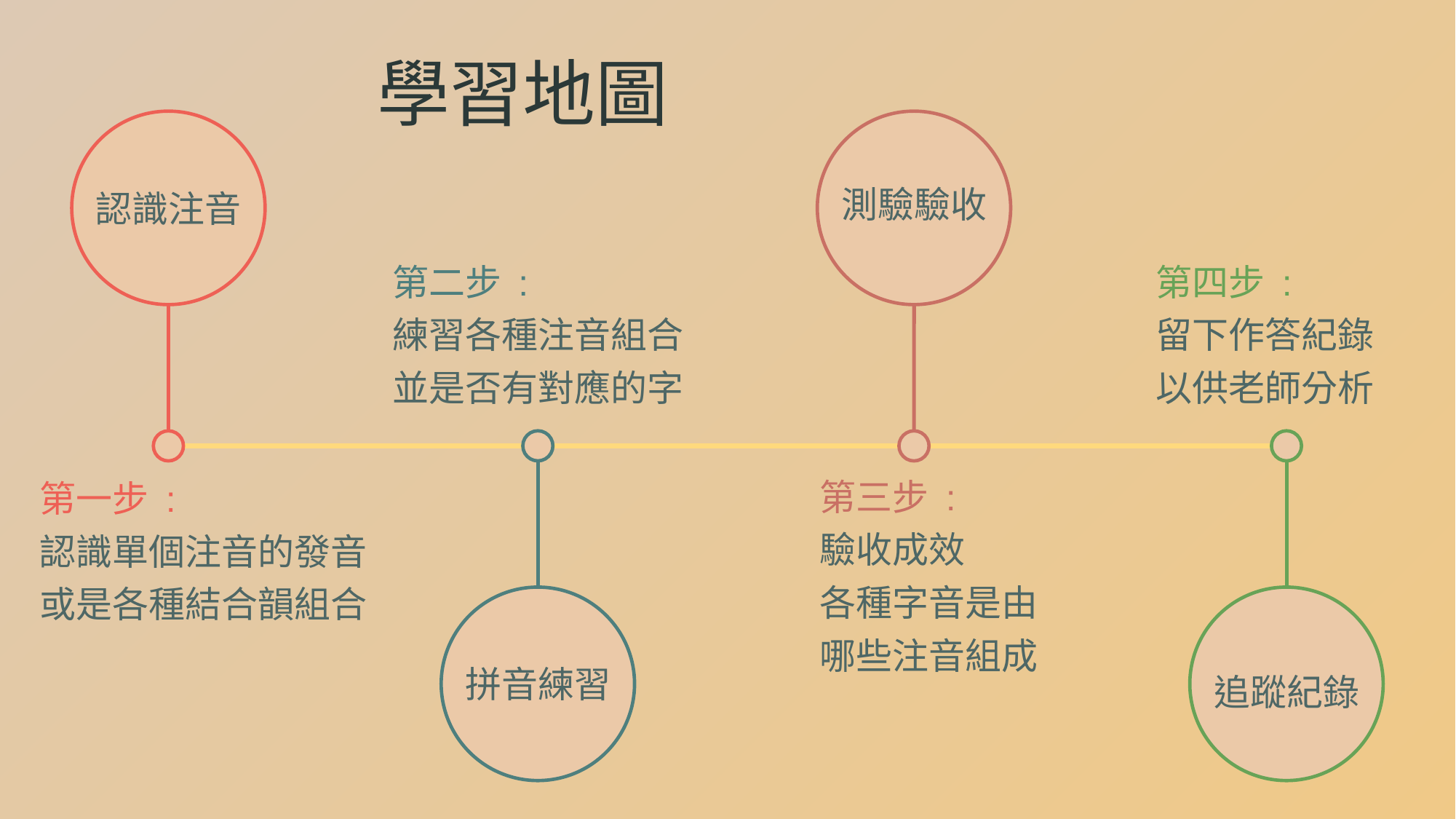

學習地圖

測驗驗收
認識注音
第二步 :
練習各種注音組合
並是否有對應的字
第四步 :
留下作答紀錄
以供老師分析

第三步 :
驗收成效
各種字音是由
哪些注音組成
第一步 :
認識單個注音的發音
或是各種結合韻組合
拼音練習
追蹤紀錄
6